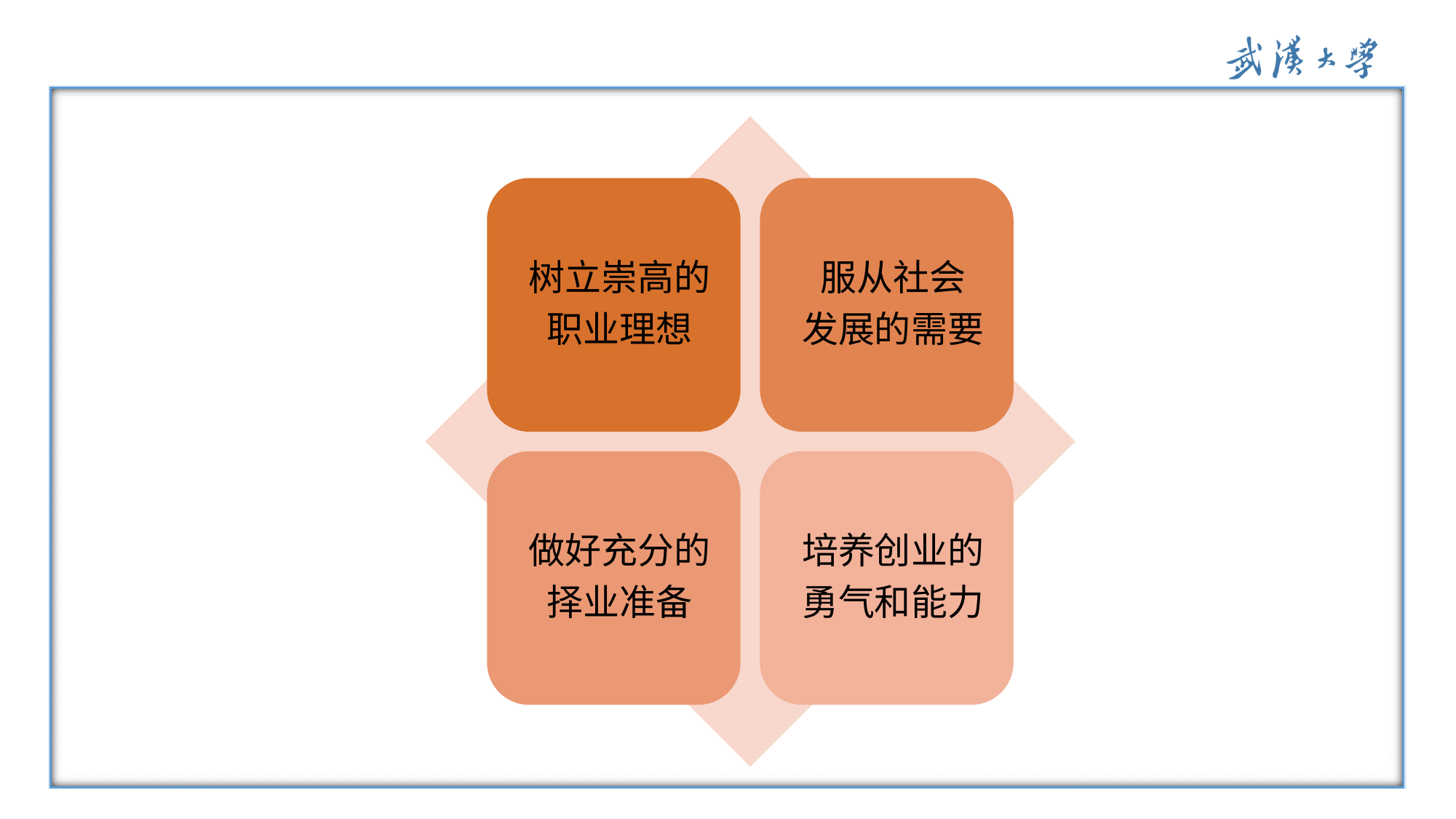

树立崇高的
职业理想
服从社会
发展的需要
做好充分的
择业准备
培养创业的
勇气和能力